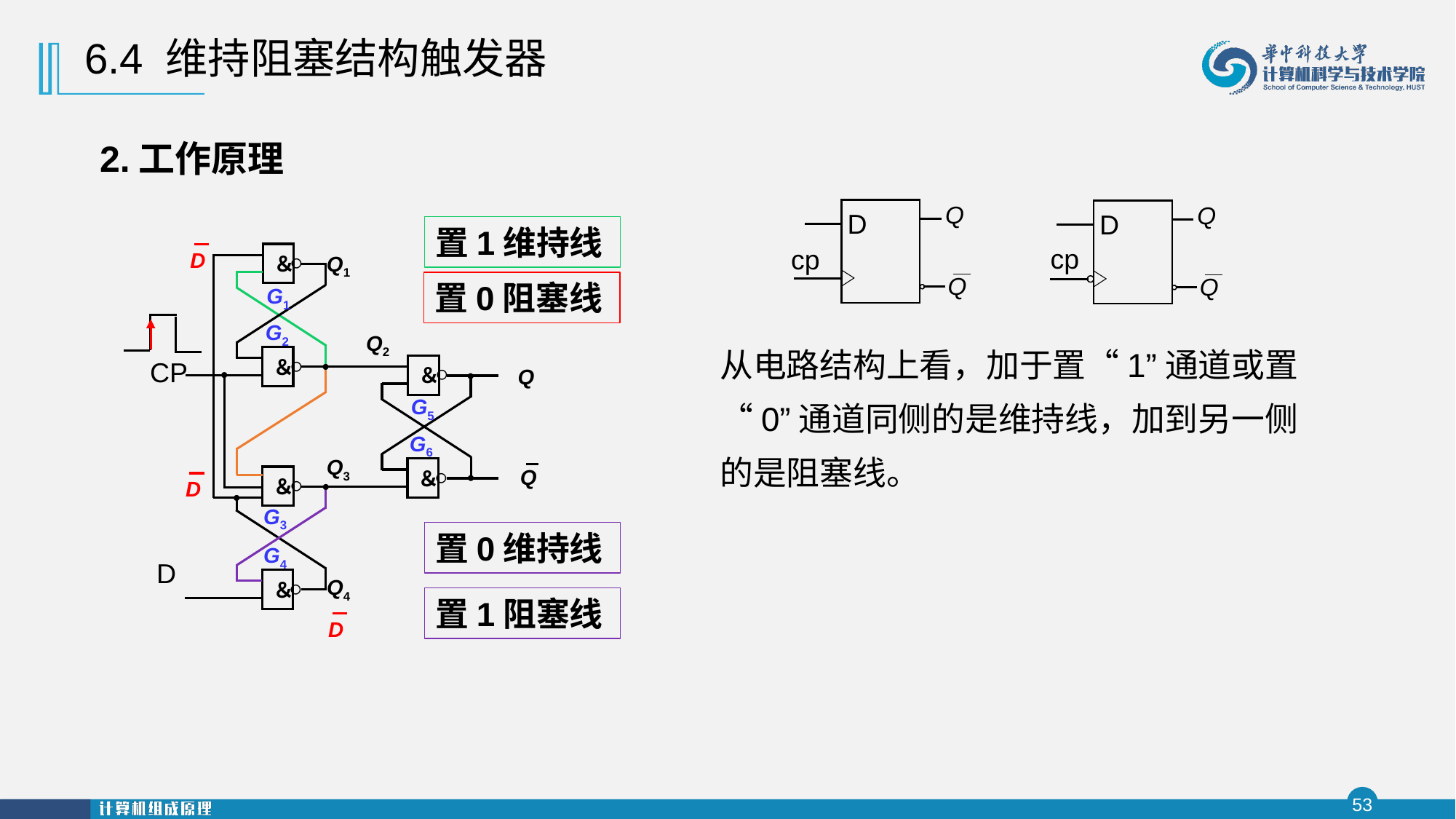

6.4 维持阻塞结构触发器
 2.工作原理
Q

D
cp
Q

Q

D
cp
Q

置1维持线
￮
＆
￮
＆
CP
￮
＆
￮
＆

￮
＆
￮
＆

D
Q1
G1
G2
Q2
G5
G6
Q3
G3
G4
Q4
Q
Q
D
置0阻塞线
从电路结构上看，加于置“1”通道或置“0”通道同侧的是维持线，加到另一侧的是阻塞线。
D
置0维持线
置1阻塞线
D